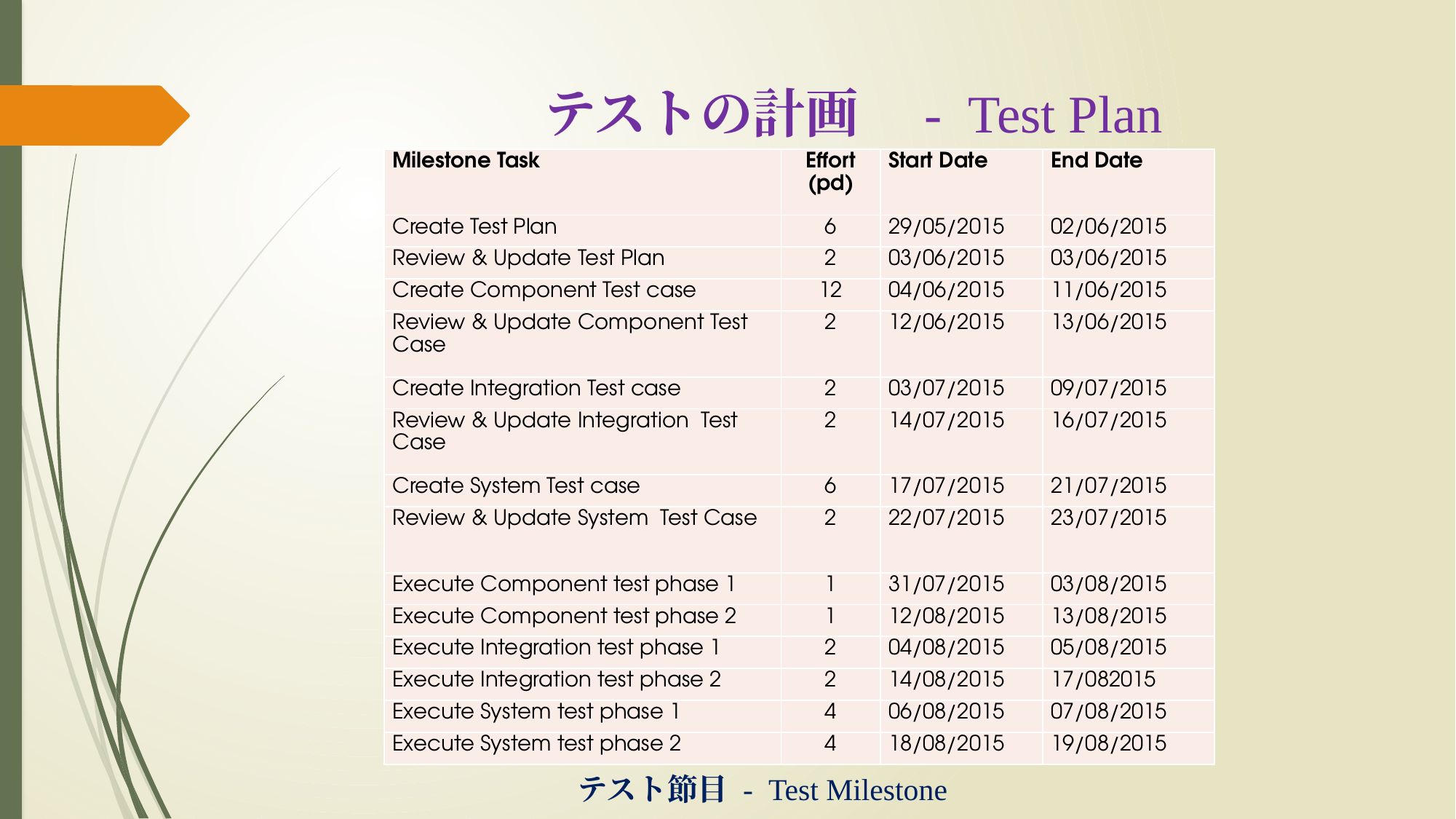

# テストの計画　-  Test Plan
| Milestone Task | Effort (pd) | Start Date | End Date |
| --- | --- | --- | --- |
| Create Test Plan | 6 | 29/05/2015 | 02/06/2015 |
| Review & Update Test Plan | 2 | 03/06/2015 | 03/06/2015 |
| Create Component Test case | 12 | 04/06/2015 | 11/06/2015 |
| Review & Update Component Test Case | 2 | 12/06/2015 | 13/06/2015 |
| Create Integration Test case | 2 | 03/07/2015 | 09/07/2015 |
| Review & Update Integration Test Case | 2 | 14/07/2015 | 16/07/2015 |
| Create System Test case | 6 | 17/07/2015 | 21/07/2015 |
| Review & Update System Test Case | 2 | 22/07/2015 | 23/07/2015 |
| Execute Component test phase 1 | 1 | 31/07/2015 | 03/08/2015 |
| Execute Component test phase 2 | 1 | 12/08/2015 | 13/08/2015 |
| Execute Integration test phase 1 | 2 | 04/08/2015 | 05/08/2015 |
| Execute Integration test phase 2 | 2 | 14/08/2015 | 17/082015 |
| Execute System test phase 1 | 4 | 06/08/2015 | 07/08/2015 |
| Execute System test phase 2 | 4 | 18/08/2015 | 19/08/2015 |
テスト節目 -  Test Milestone